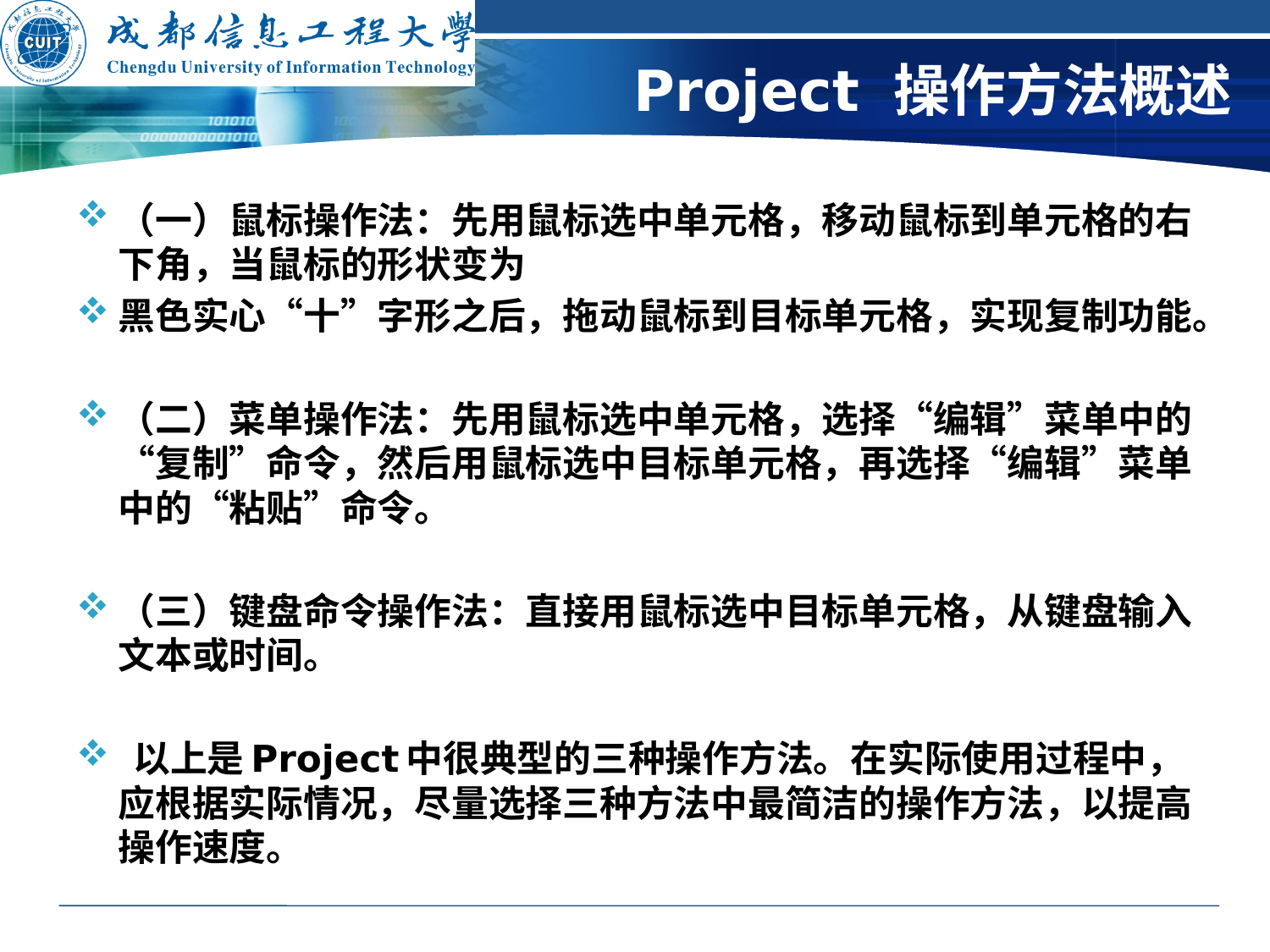

# Project 操作方法概述
（一）鼠标操作法：先用鼠标选中单元格，移动鼠标到单元格的右下角，当鼠标的形状变为
黑色实心“十”字形之后，拖动鼠标到目标单元格，实现复制功能。

（二）菜单操作法：先用鼠标选中单元格，选择“编辑”菜单中的“复制”命令，然后用鼠标选中目标单元格，再选择“编辑”菜单中的“粘贴”命令。

（三）键盘命令操作法：直接用鼠标选中目标单元格，从键盘输入文本或时间。

 以上是Project中很典型的三种操作方法。在实际使用过程中，应根据实际情况，尽量选择三种方法中最简洁的操作方法，以提高操作速度。